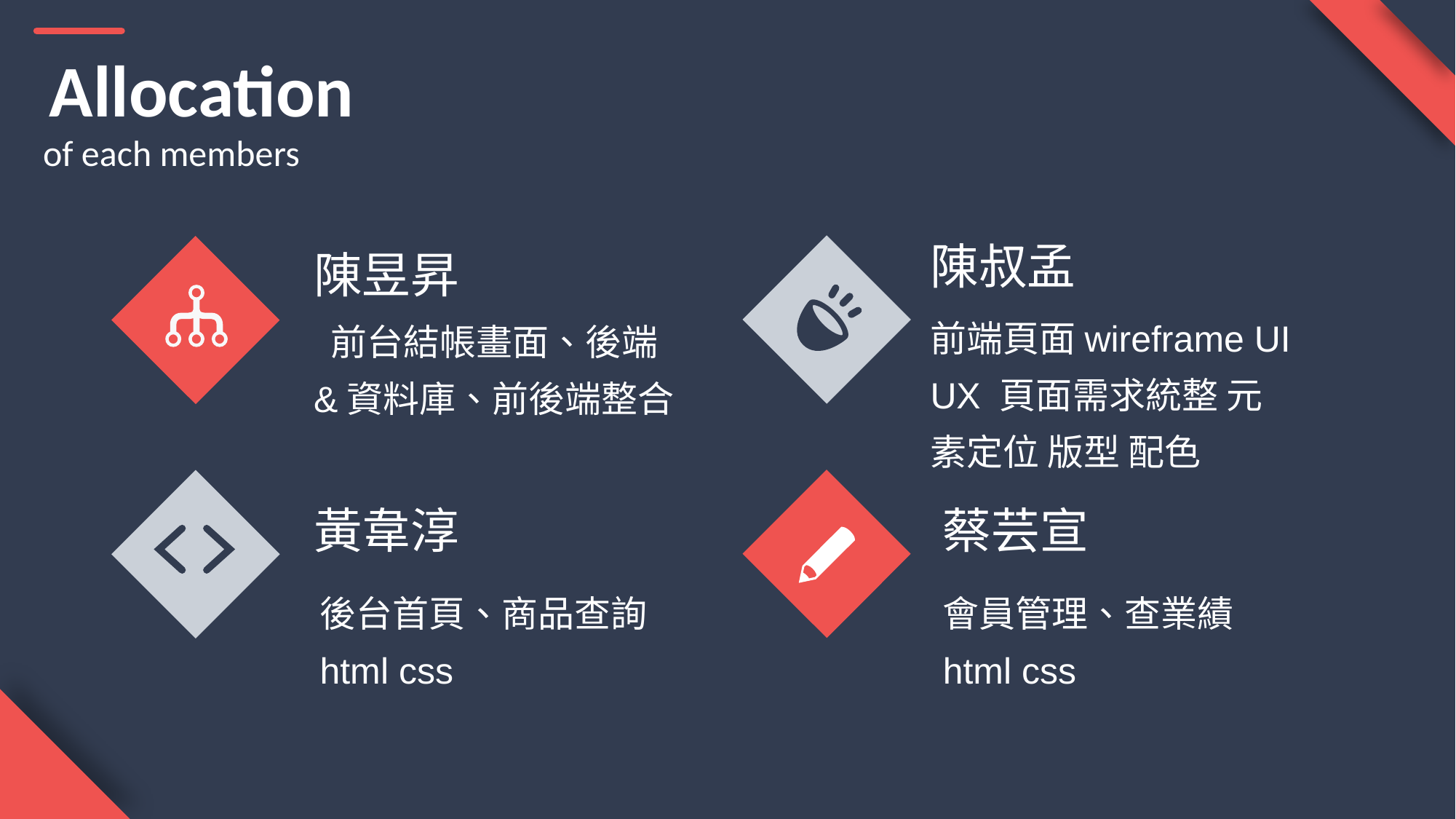

Allocation
of each members
陳叔孟
陳昱昇

前端頁面wireframe UI UX 頁面需求統整 元素定位 版型 配色
 前台結帳畫面、後端&資料庫、前後端整合

黃韋淳
蔡芸宣

會員管理、查業績 html css
後台首頁、商品查詢 html css